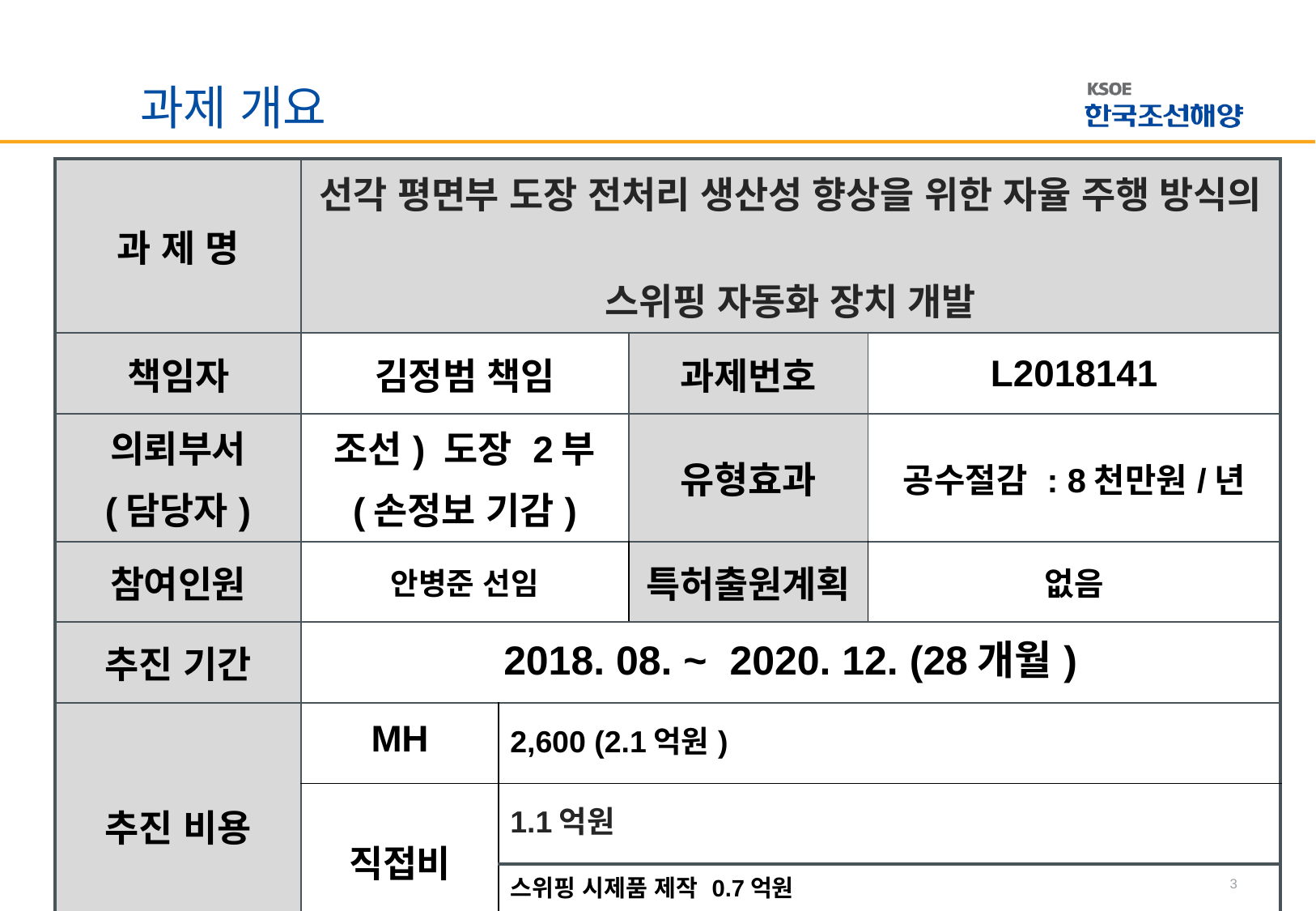

# 과제 개요
| 과 제 명 | 선각 평면부 도장 전처리 생산성 향상을 위한 자율 주행 방식의 스위핑 자동화 장치 개발 |  |  |  |
| --- | --- | --- | --- | --- |
| 책임자 | 김정범 책임 |  | 과제번호 | L2018141 |
| 의뢰부서 (담당자) | 조선) 도장 2부 (손정보 기감) |  | 유형효과 | 공수절감 : 8천만원/년 |
| 참여인원 | 안병준 선임 |  | 특허출원계획 | 없음 |
| 추진 기간 | 2018. 08. ~ 2020. 12. (28개월) |  |  |  |
| 추진 비용 | MH | 2,600 (2.1억원) |  |  |
|  | 직접비 | 1.1억원 |  |  |
|  |  | 스위핑 시제품 제작 0.7억원 스위핑 제품 제작 0.4억원 |  |  |
3